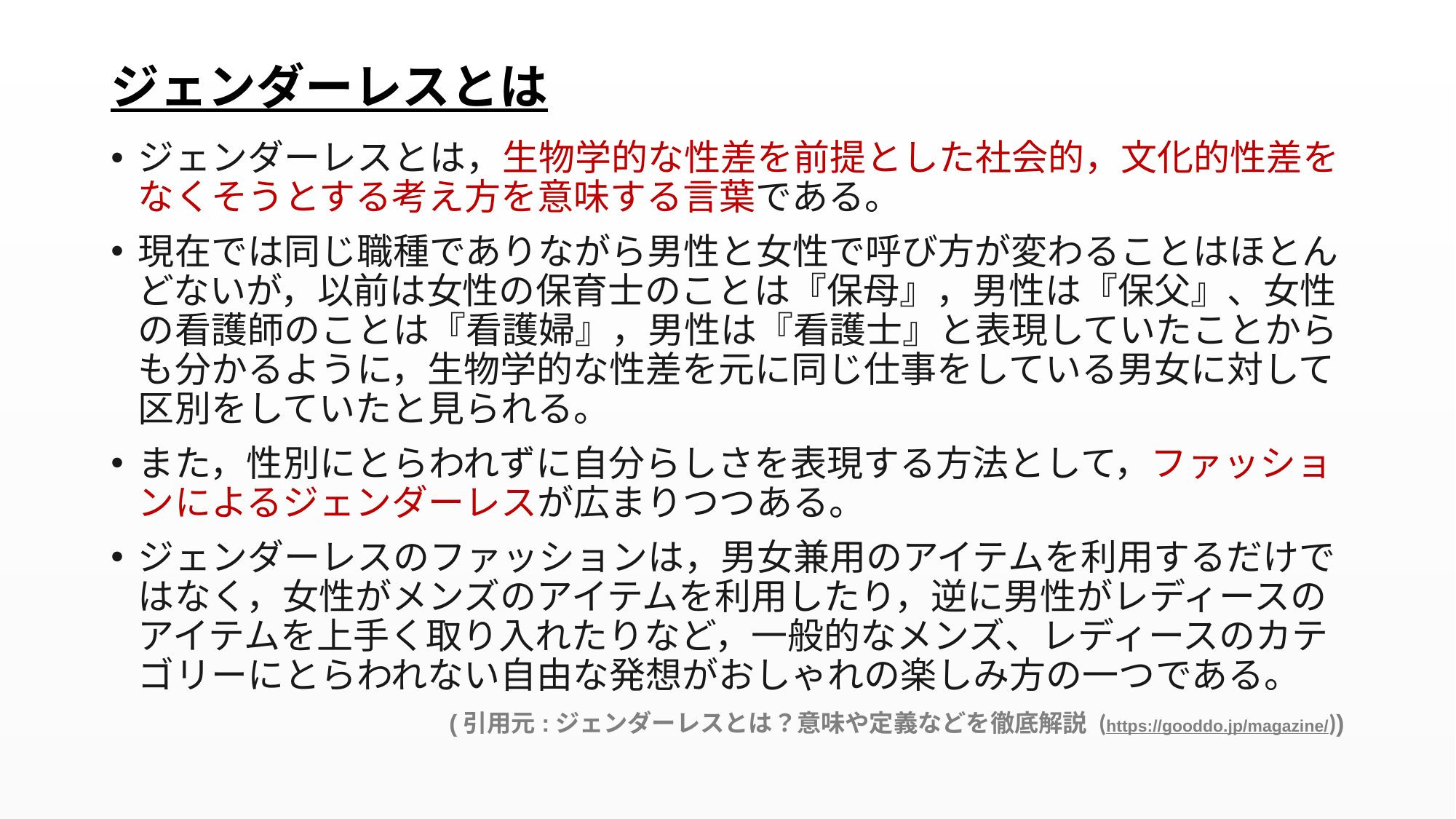

# ジェンダーレスとは
ジェンダーレスとは，生物学的な性差を前提とした社会的，文化的性差をなくそうとする考え方を意味する言葉である。
現在では同じ職種でありながら男性と女性で呼び方が変わることはほとんどないが，以前は女性の保育士のことは『保母』，男性は『保父』、女性の看護師のことは『看護婦』，男性は『看護士』と表現していたことからも分かるように，生物学的な性差を元に同じ仕事をしている男女に対して区別をしていたと見られる。
また，性別にとらわれずに自分らしさを表現する方法として，ファッションによるジェンダーレスが広まりつつある。
ジェンダーレスのファッションは，男女兼用のアイテムを利用するだけではなく，女性がメンズのアイテムを利用したり，逆に男性がレディースのアイテムを上手く取り入れたりなど，一般的なメンズ、レディースのカテゴリーにとらわれない自由な発想がおしゃれの楽しみ方の一つである。
(引用元:ジェンダーレスとは？意味や定義などを徹底解説 (https://gooddo.jp/magazine/))